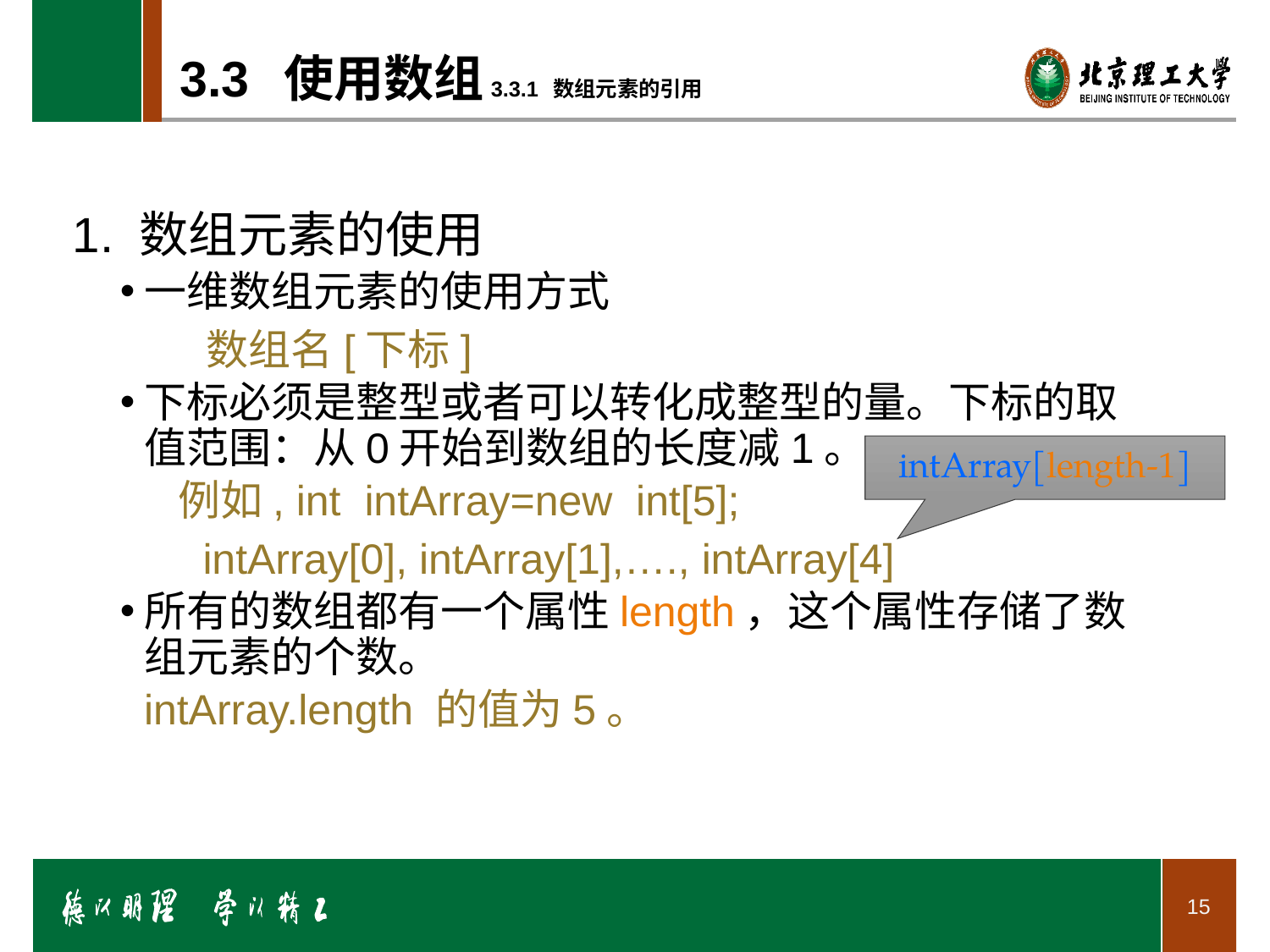

# 3.3  使用数组3.3.1  数组元素的引用
1. 数组元素的使用
一维数组元素的使用方式
             数组名[下标]
下标必须是整型或者可以转化成整型的量。下标的取值范围：从0开始到数组的长度减1。
     例如, int  intArray=new  int[5];
           intArray[0], intArray[1],…., intArray[4]
所有的数组都有一个属性length，这个属性存储了数组元素的个数。
	intArray.length 的值为5。

intArray[length-1]